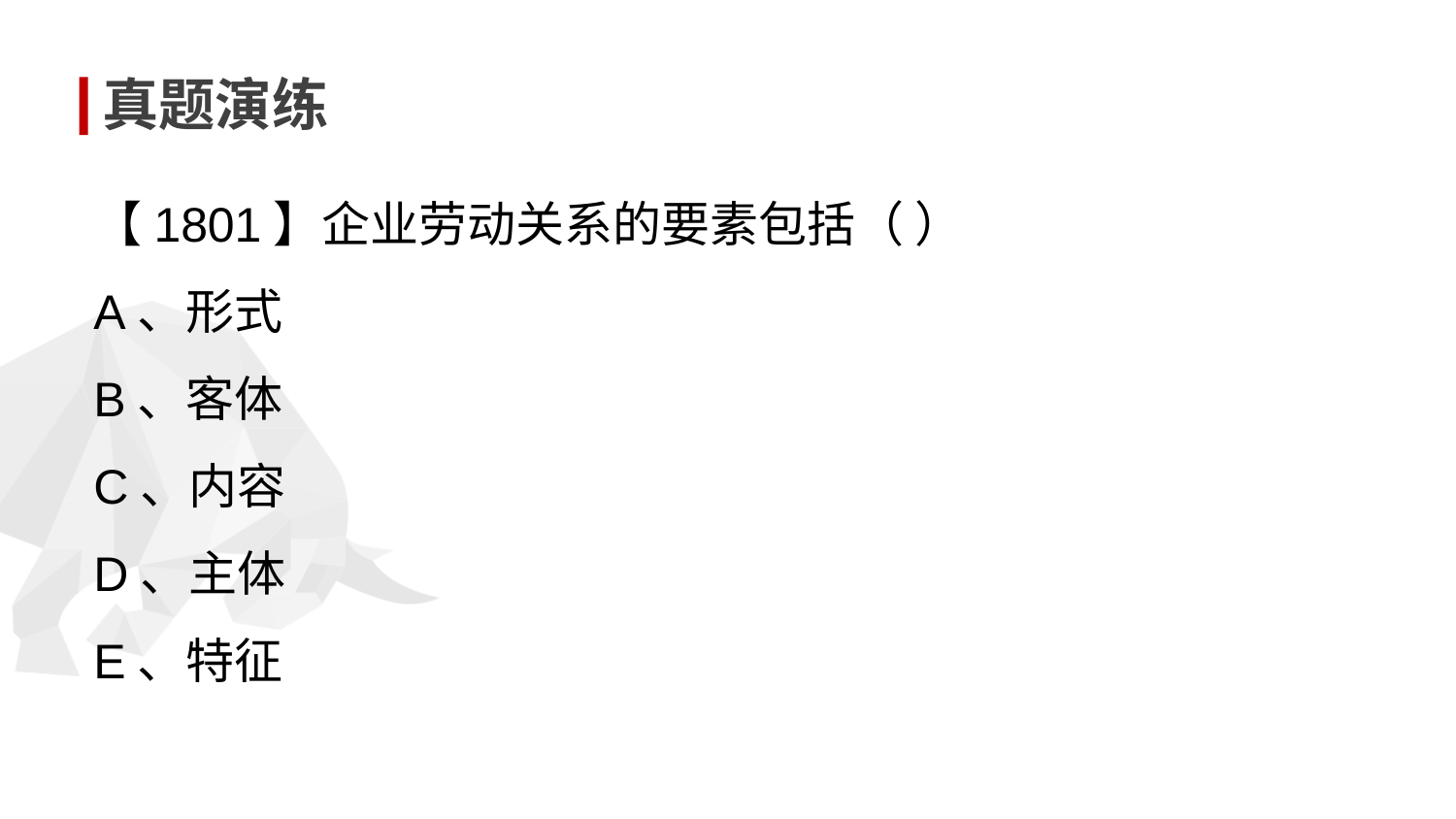

真题演练
【1801】企业劳动关系的要素包括（ ）
A、形式
B、客体
C、内容
D、主体
E、特征